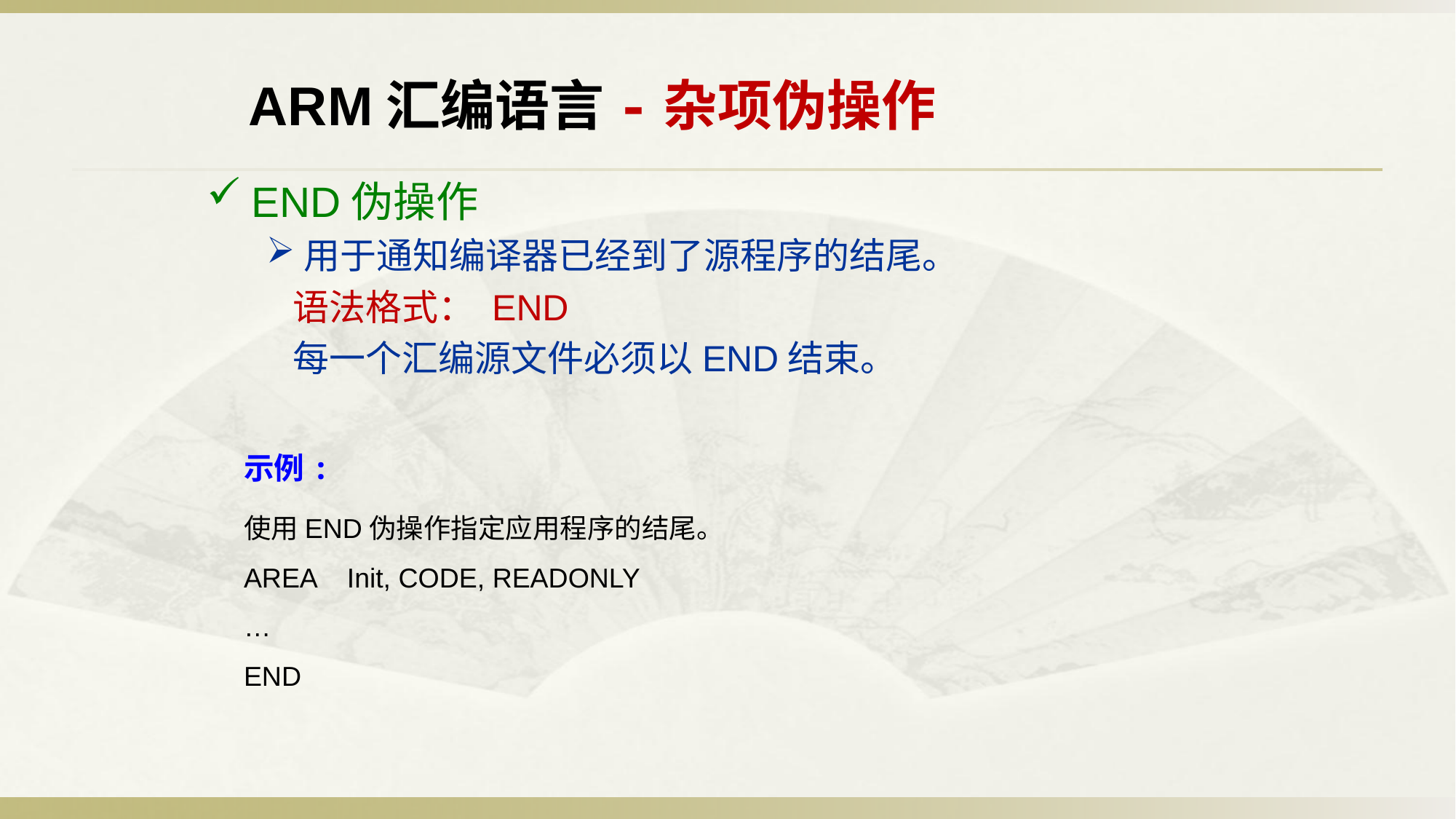

ARM汇编语言-杂项伪操作
END伪操作
用于通知编译器已经到了源程序的结尾。
语法格式： END
每一个汇编源文件必须以END结束。

示例:
使用END伪操作指定应用程序的结尾。
AREA    Init, CODE, READONLY
…
END